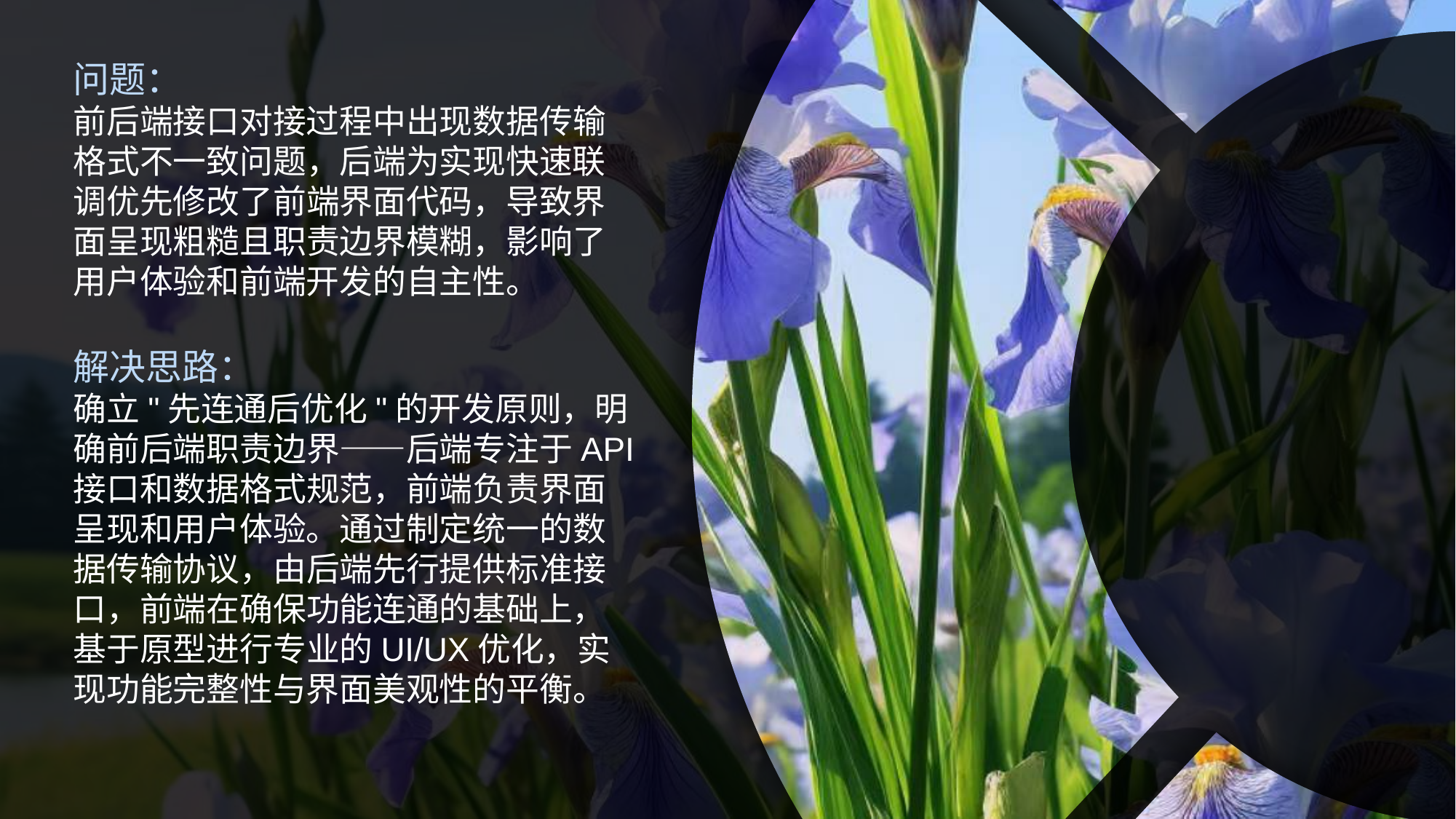

问题：
前后端接口对接过程中出现数据传输格式不一致问题，后端为实现快速联调优先修改了前端界面代码，导致界面呈现粗糙且职责边界模糊，影响了用户体验和前端开发的自主性。

解决思路：
确立"先连通后优化"的开发原则，明确前后端职责边界——后端专注于API接口和数据格式规范，前端负责界面呈现和用户体验。通过制定统一的数据传输协议，由后端先行提供标准接口，前端在确保功能连通的基础上，基于原型进行专业的UI/UX优化，实现功能完整性与界面美观性的平衡。